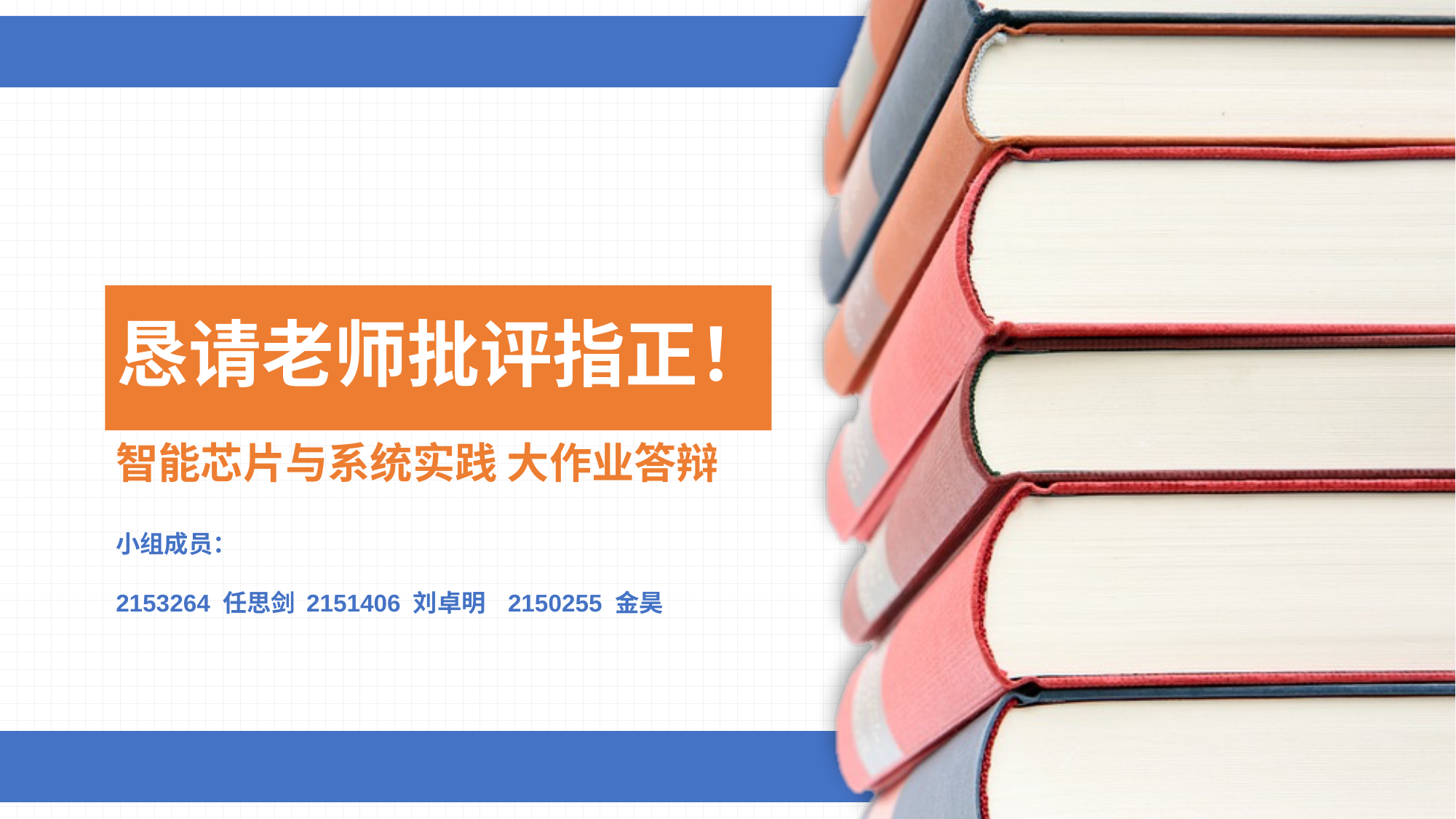

恳请老师批评指正！
智能芯片与系统实践 大作业答辩
小组成员：
2153264 任思剑 2151406 刘卓明   2150255 金昊